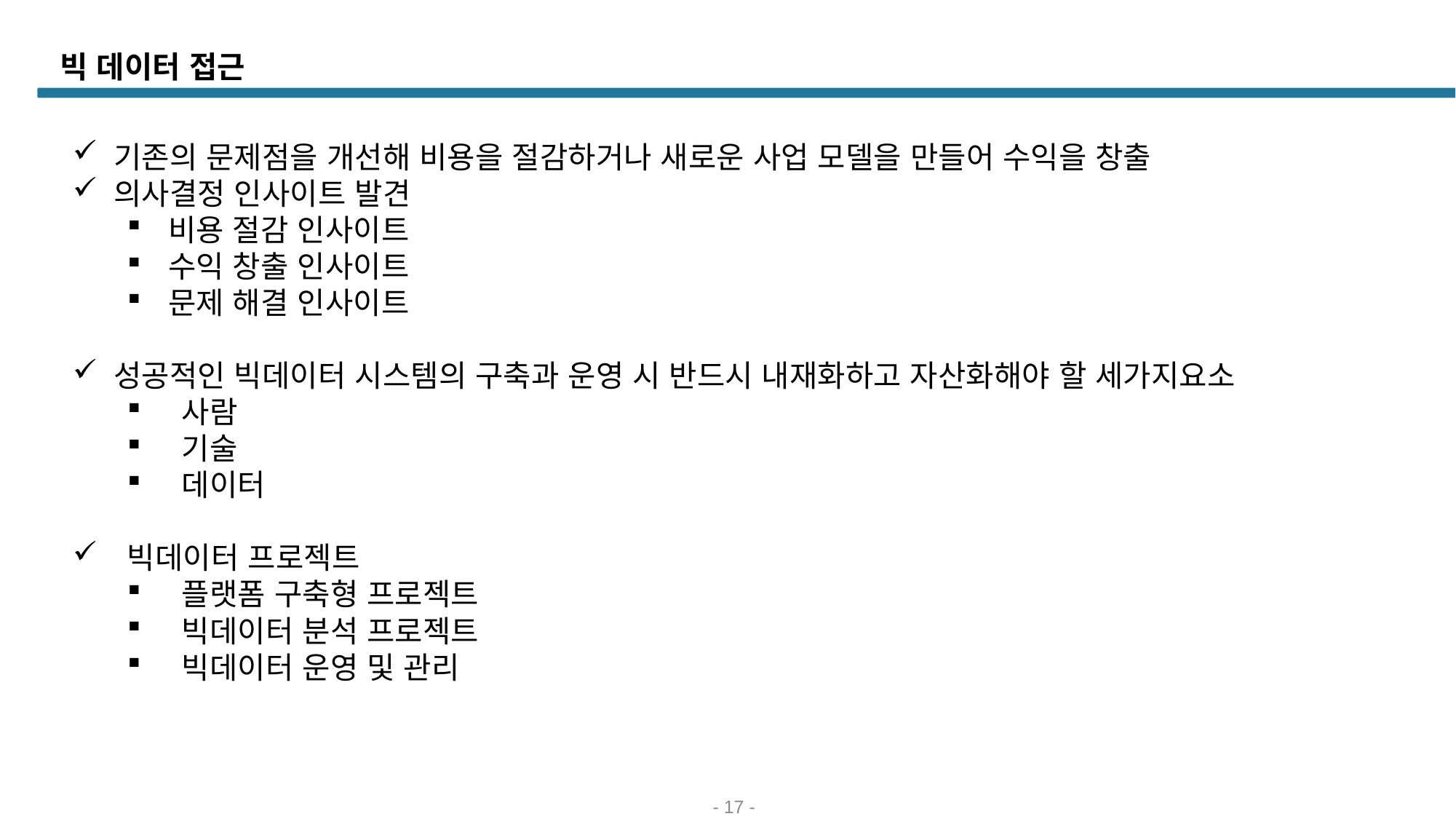

# 빅 데이터 접근
기존의 문제점을 개선해 비용을 절감하거나 새로운 사업 모델을 만들어 수익을 창출
의사결정 인사이트 발견
비용 절감 인사이트
수익 창출 인사이트
문제 해결 인사이트

성공적인 빅데이터 시스템의 구축과 운영 시 반드시 내재화하고 자산화해야 할 세가지요소
사람
기술
데이터

빅데이터 프로젝트
플랫폼 구축형 프로젝트
빅데이터 분석 프로젝트
빅데이터 운영 및 관리
- 17 -